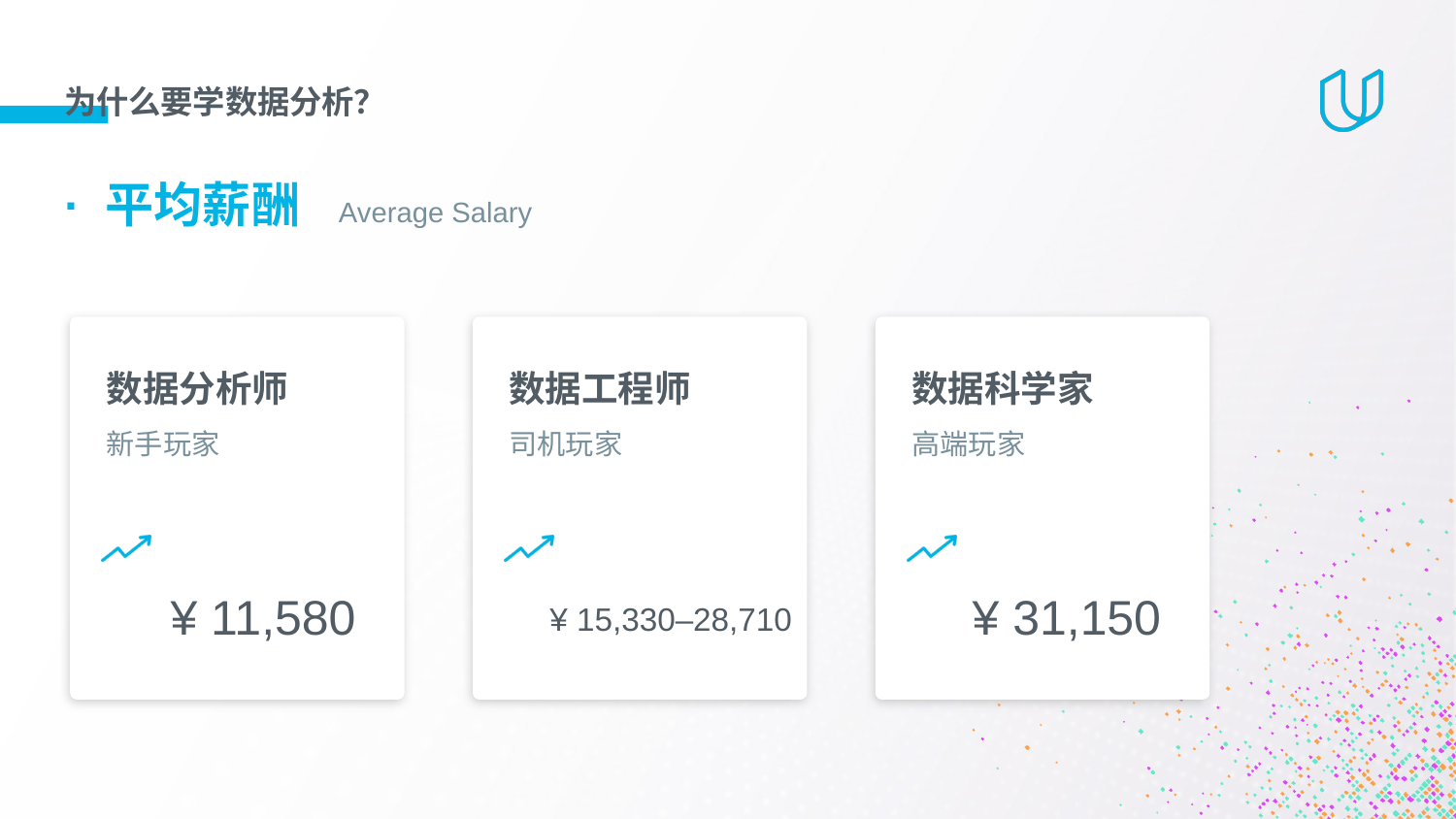

为什么要学数据分析？
· 平均薪酬  Average Salary
# 数据分析师
数据工程师
数据科学家
新手玩家
司机玩家
高端玩家
¥ 11,580
¥ 31,150
¥ 15,330–28,710